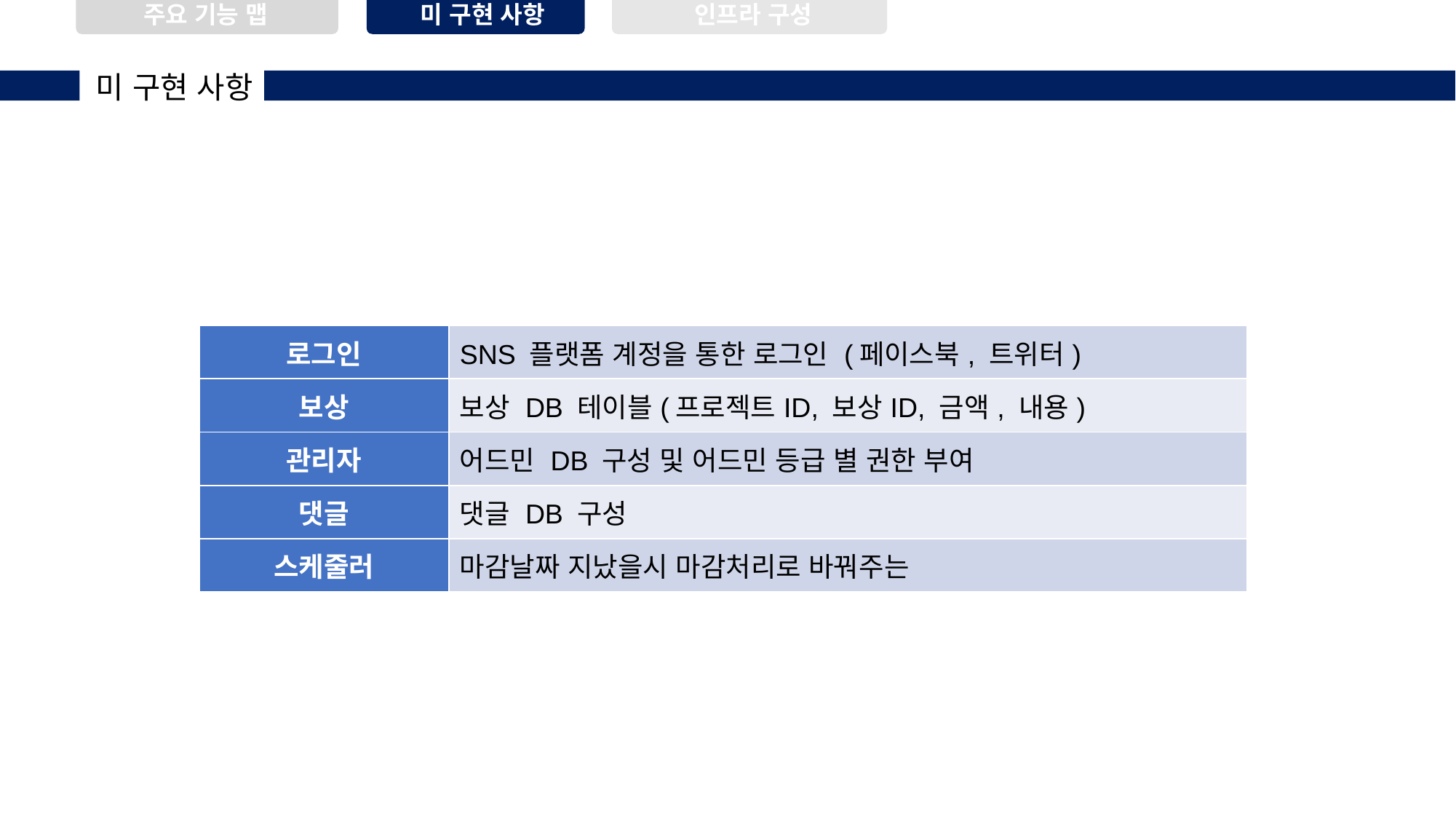

주요 기능 맵
미 구현 사항
인프라 구성
미 구현 사항

| 로그인 | SNS 플랫폼 계정을 통한 로그인 (페이스북, 트위터) |
| --- | --- |
| 보상 | 보상 DB 테이블(프로젝트ID, 보상ID, 금액, 내용) |
| 관리자 | 어드민 DB 구성 및 어드민 등급 별 권한 부여 |
| 댓글 | 댓글 DB 구성 |
| 스케줄러 | 마감날짜 지났을시 마감처리로 바꿔주는 |